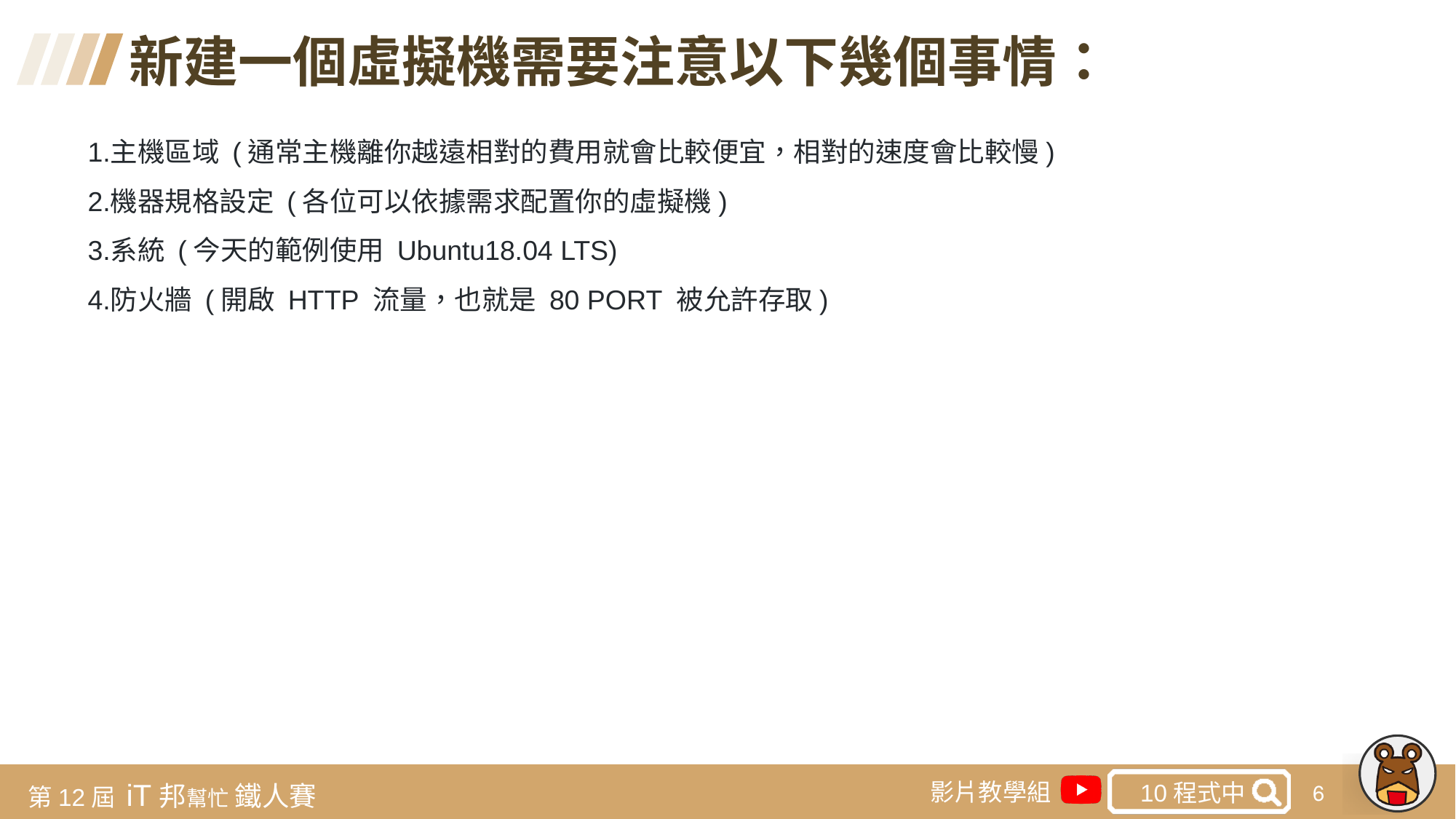

新建一個虛擬機需要注意以下幾個事情：
主機區域 (通常主機離你越遠相對的費用就會比較便宜，相對的速度會比較慢)
機器規格設定 (各位可以依據需求配置你的虛擬機)
系統 (今天的範例使用 Ubuntu18.04 LTS)
防火牆 (開啟 HTTP 流量，也就是 80 PORT 被允許存取)